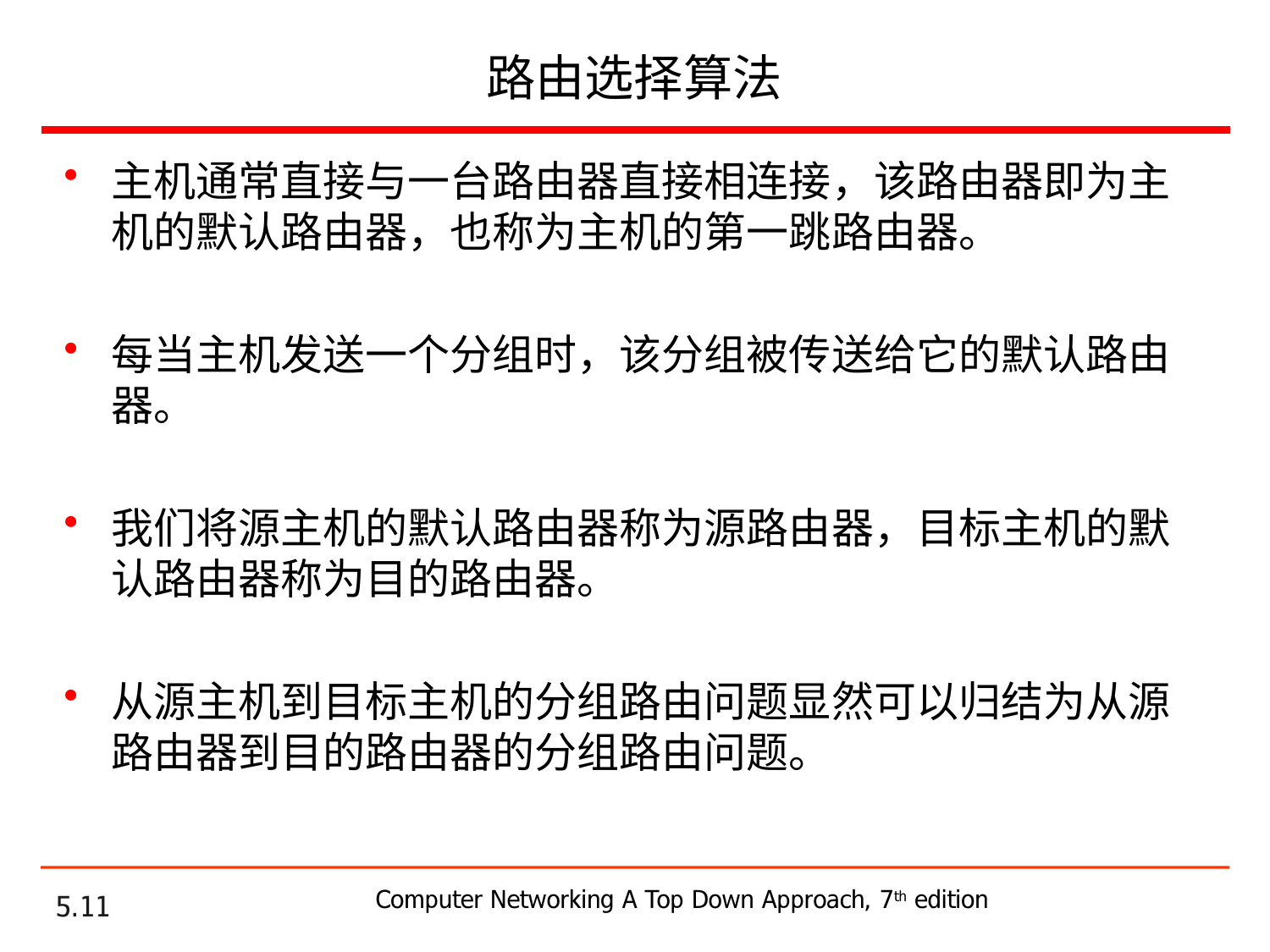

# 路由选择算法
主机通常直接与一台路由器直接相连接，该路由器即为主机的默认路由器，也称为主机的第一跳路由器。

每当主机发送一个分组时，该分组被传送给它的默认路由器。

我们将源主机的默认路由器称为源路由器，目标主机的默认路由器称为目的路由器。

从源主机到目标主机的分组路由问题显然可以归结为从源路由器到目的路由器的分组路由问题。